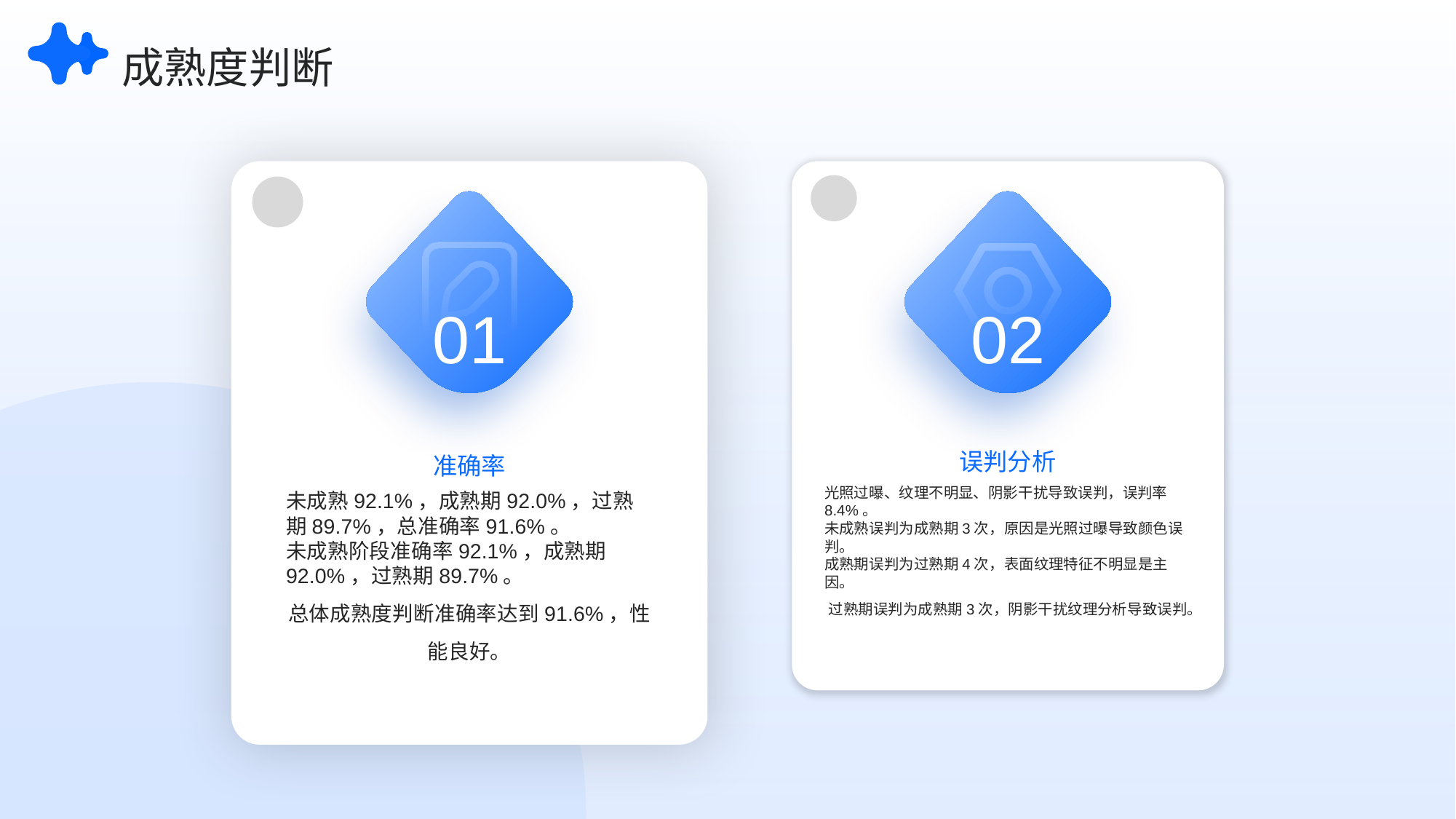

成熟度判断

01
02

准确率
误判分析
光照过曝、纹理不明显、阴影干扰导致误判，误判率8.4%。
未成熟误判为成熟期3次，原因是光照过曝导致颜色误判。
成熟期误判为过熟期4次，表面纹理特征不明显是主因。
过熟期误判为成熟期3次，阴影干扰纹理分析导致误判。
未成熟92.1%，成熟期92.0%，过熟期89.7%，总准确率91.6%。
未成熟阶段准确率92.1%，成熟期92.0%，过熟期89.7%。
总体成熟度判断准确率达到91.6%，性能良好。